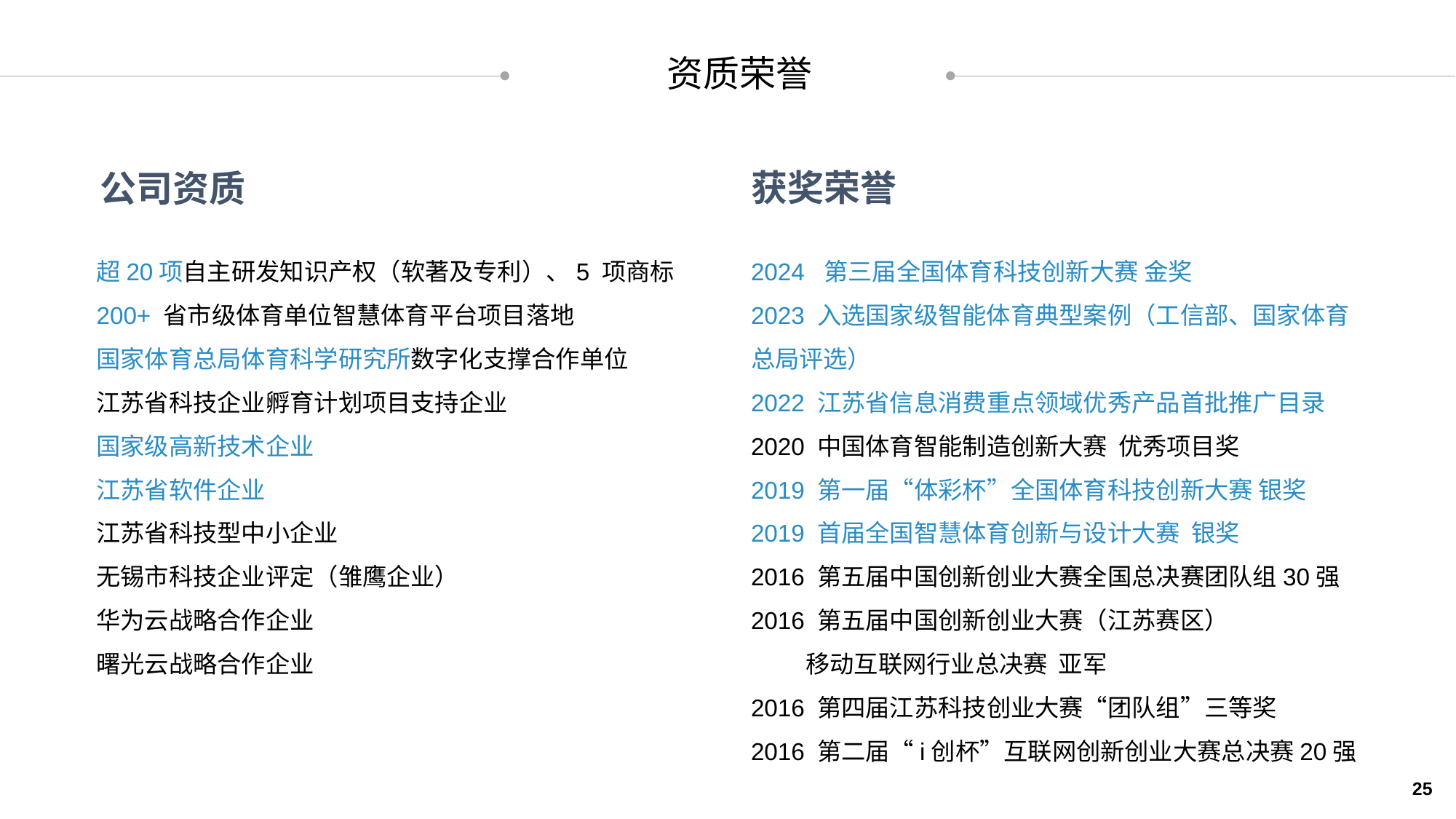

资质荣誉
获奖荣誉
公司资质
超20项自主研发知识产权（软著及专利）、5 项商标
200+ 省市级体育单位智慧体育平台项目落地
国家体育总局体育科学研究所数字化支撑合作单位
江苏省科技企业孵育计划项目支持企业
国家级高新技术企业
江苏省软件企业
江苏省科技型中小企业
无锡市科技企业评定（雏鹰企业）
华为云战略合作企业
曙光云战略合作企业

2024  第三届全国体育科技创新大赛 金奖
2023 入选国家级智能体育典型案例（工信部、国家体育总局评选）
2022 江苏省信息消费重点领域优秀产品首批推广目录
2020 中国体育智能制造创新大赛  优秀项目奖
2019 第一届“体彩杯”全国体育科技创新大赛 银奖
2019 首届全国智慧体育创新与设计大赛  银奖
2016 第五届中国创新创业大赛全国总决赛团队组30强
2016 第五届中国创新创业大赛（江苏赛区）
         移动互联网行业总决赛  亚军
2016 第四届江苏科技创业大赛“团队组”三等奖
2016 第二届“i创杯”互联网创新创业大赛总决赛20强

25